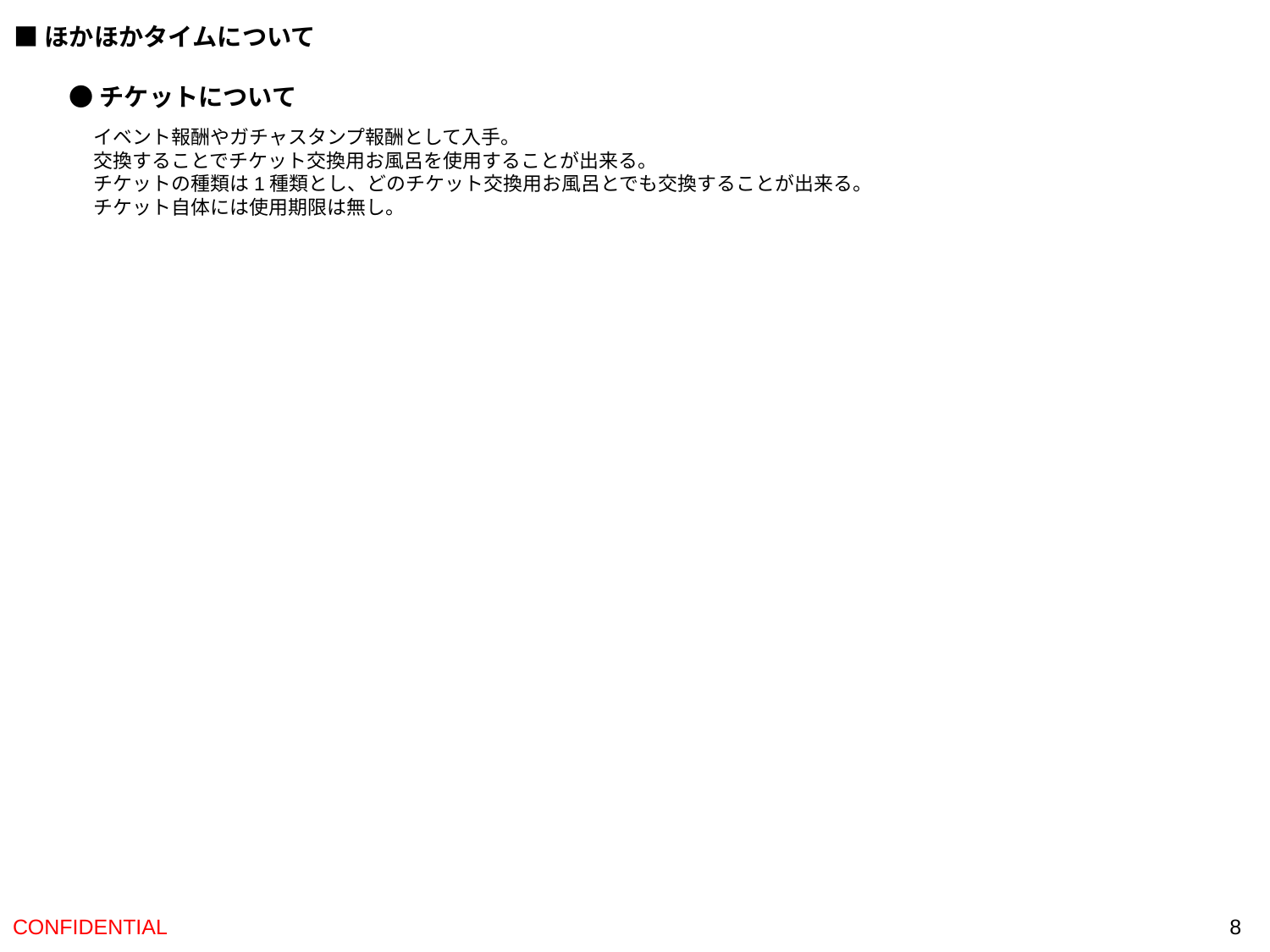

■ほかほかタイムについて
●チケットについて
イベント報酬やガチャスタンプ報酬として入手。
交換することでチケット交換用お風呂を使用することが出来る。
チケットの種類は1種類とし、どのチケット交換用お風呂とでも交換することが出来る。
チケット自体には使用期限は無し。
8
CONFIDENTIAL